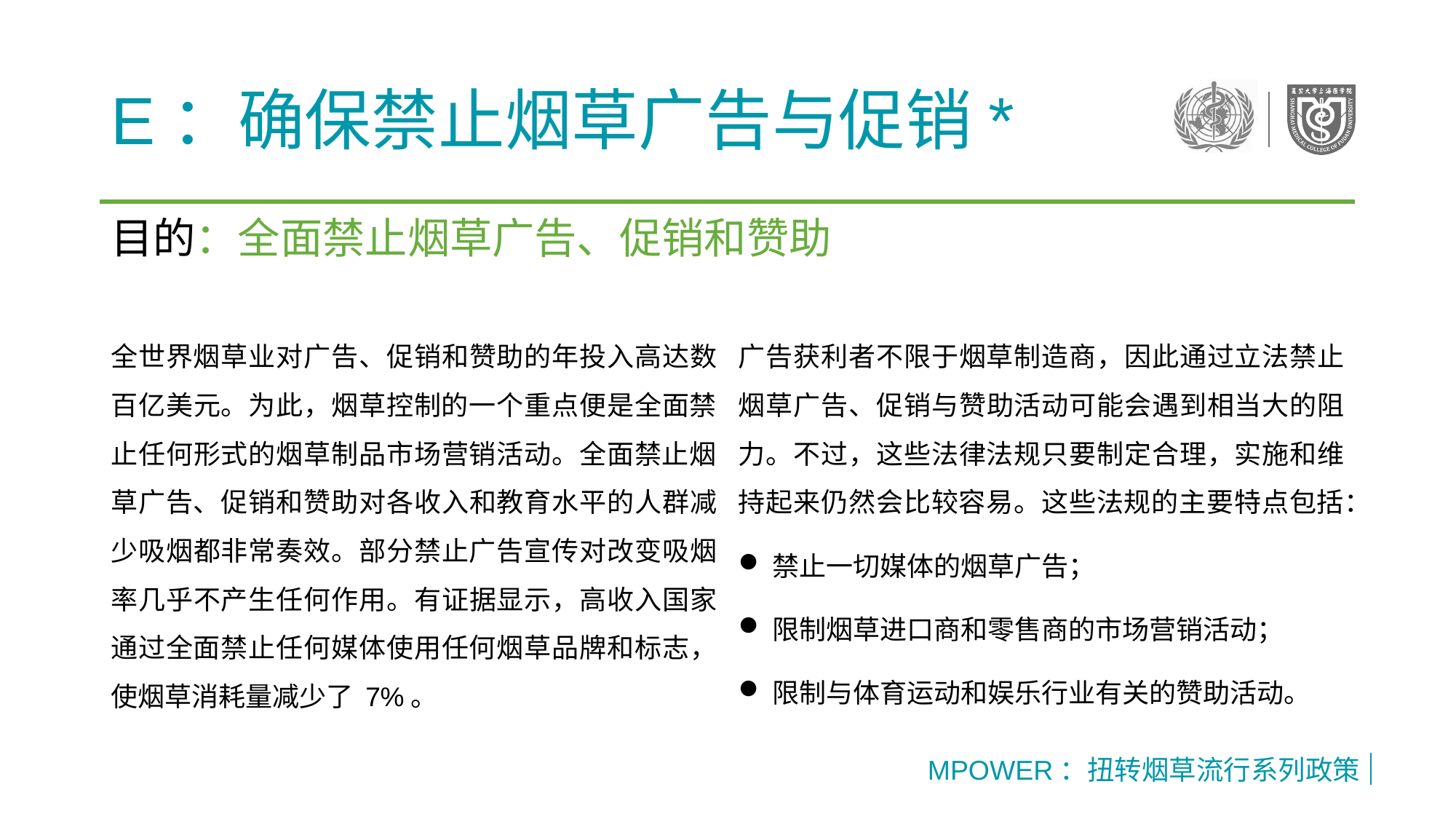

# E：确保禁止烟草广告与促销*
目的：全面禁止烟草广告、促销和赞助
全世界烟草业对广告、促销和赞助的年投入高达数百亿美元。为此，烟草控制的一个重点便是全面禁止任何形式的烟草制品市场营销活动。全面禁止烟草广告、促销和赞助对各收入和教育水平的人群减少吸烟都非常奏效。部分禁止广告宣传对改变吸烟率几乎不产生任何作用。有证据显示，高收入国家通过全面禁止任何媒体使用任何烟草品牌和标志，使烟草消耗量减少了 7%。
广告获利者不限于烟草制造商，因此通过立法禁止烟草广告、促销与赞助活动可能会遇到相当大的阻力。不过，这些法律法规只要制定合理，实施和维持起来仍然会比较容易。这些法规的主要特点包括：
禁止一切媒体的烟草广告；
限制烟草进口商和零售商的市场营销活动；
限制与体育运动和娱乐行业有关的赞助活动。